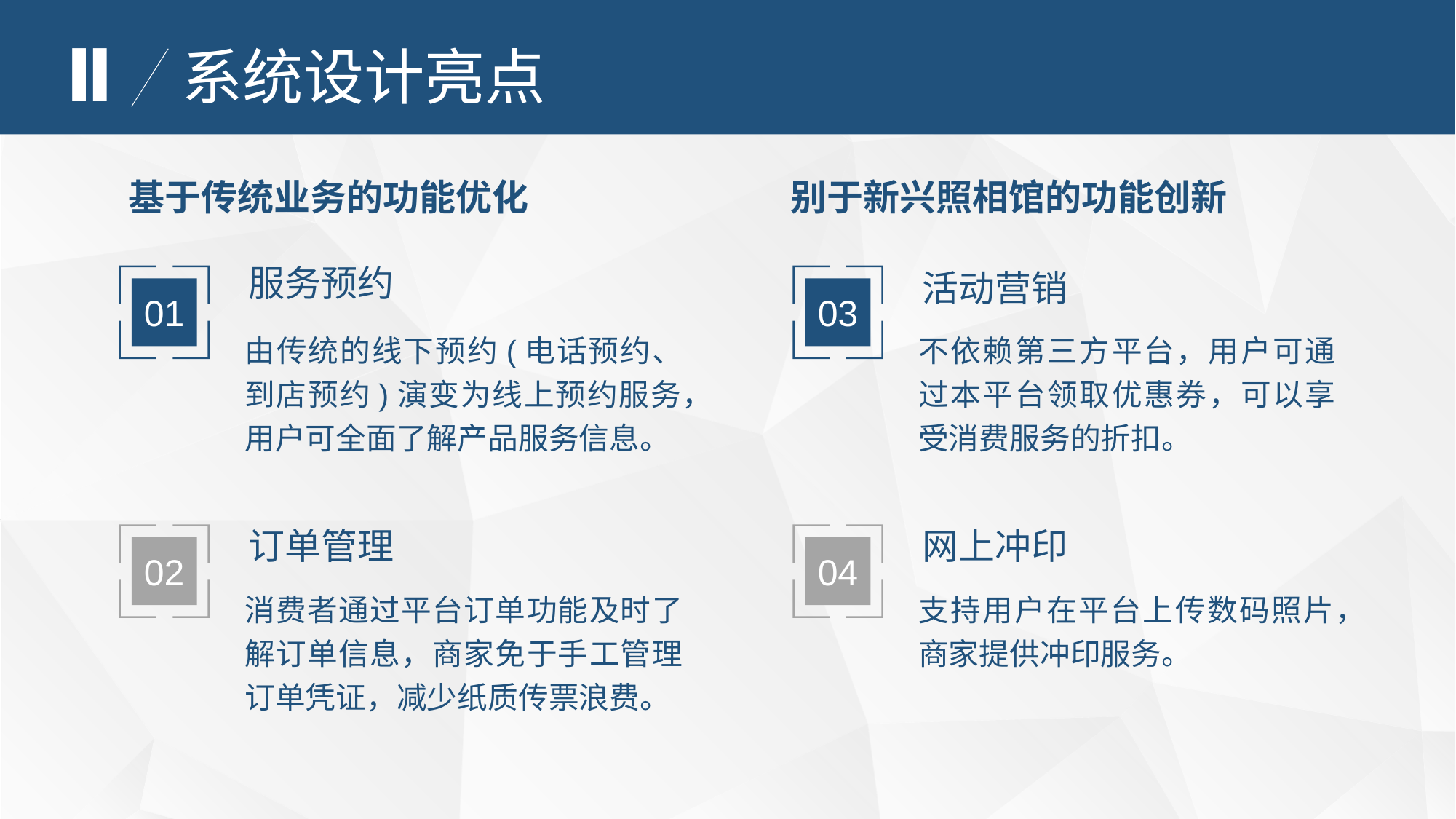

Ⅱ
系统设计亮点
基于传统业务的功能优化
别于新兴照相馆的功能创新
服务预约
活动营销

01
03
由传统的线下预约(电话预约、到店预约)演变为线上预约服务，用户可全面了解产品服务信息。
不依赖第三方平台，用户可通过本平台领取优惠券，可以享受消费服务的折扣。
订单管理
网上冲印

02
04
消费者通过平台订单功能及时了解订单信息，商家免于手工管理订单凭证，减少纸质传票浪费。
支持用户在平台上传数码照片，商家提供冲印服务。